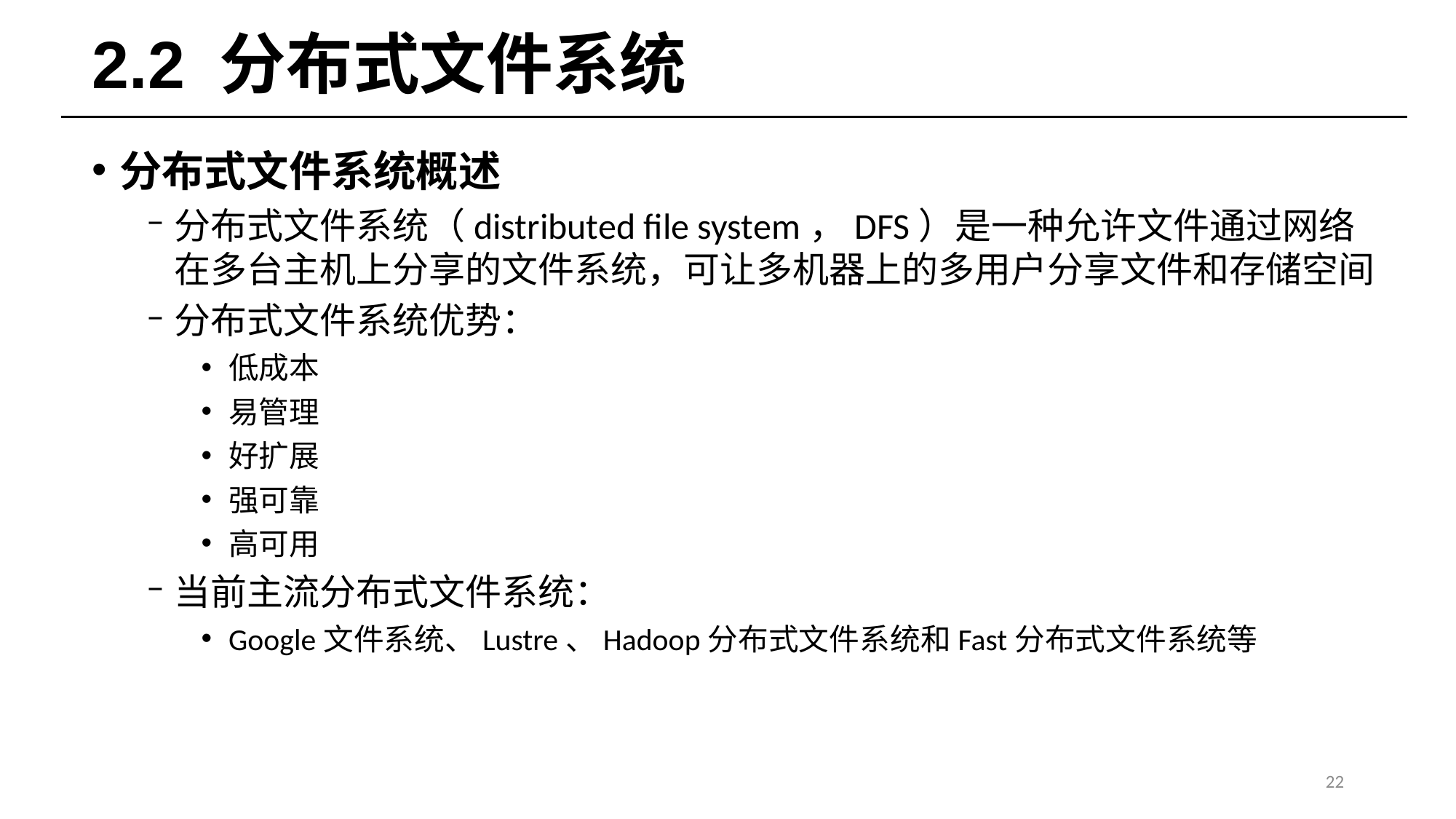

# 2.2 分布式文件系统
分布式文件系统概述
分布式文件系统（distributed file system，DFS）是一种允许文件通过网络在多台主机上分享的文件系统，可让多机器上的多用户分享文件和存储空间
分布式文件系统优势：
低成本
易管理
好扩展
强可靠
高可用
当前主流分布式文件系统：
Google文件系统、Lustre、Hadoop分布式文件系统和Fast分布式文件系统等
22